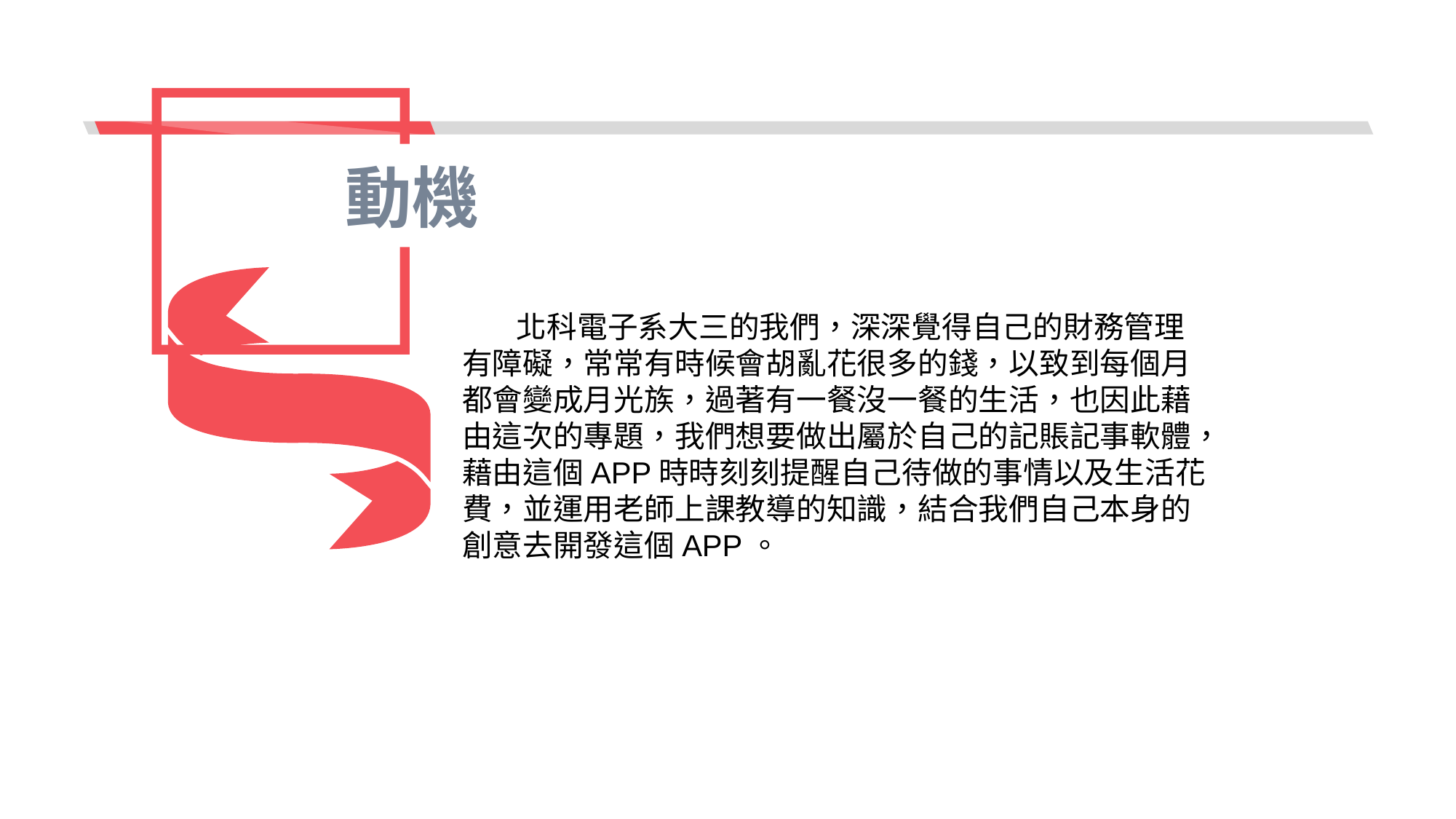

動機

       北科電子系大三的我們，深深覺得自己的財務管理有障礙，常常有時候會胡亂花很多的錢，以致到每個月都會變成月光族，過著有一餐沒一餐的生活，也因此藉由這次的專題，我們想要做出屬於自己的記賬記事軟體，藉由這個APP時時刻刻提醒自己待做的事情以及生活花費，並運用老師上課教導的知識，結合我們自己本身的創意去開發這個APP。